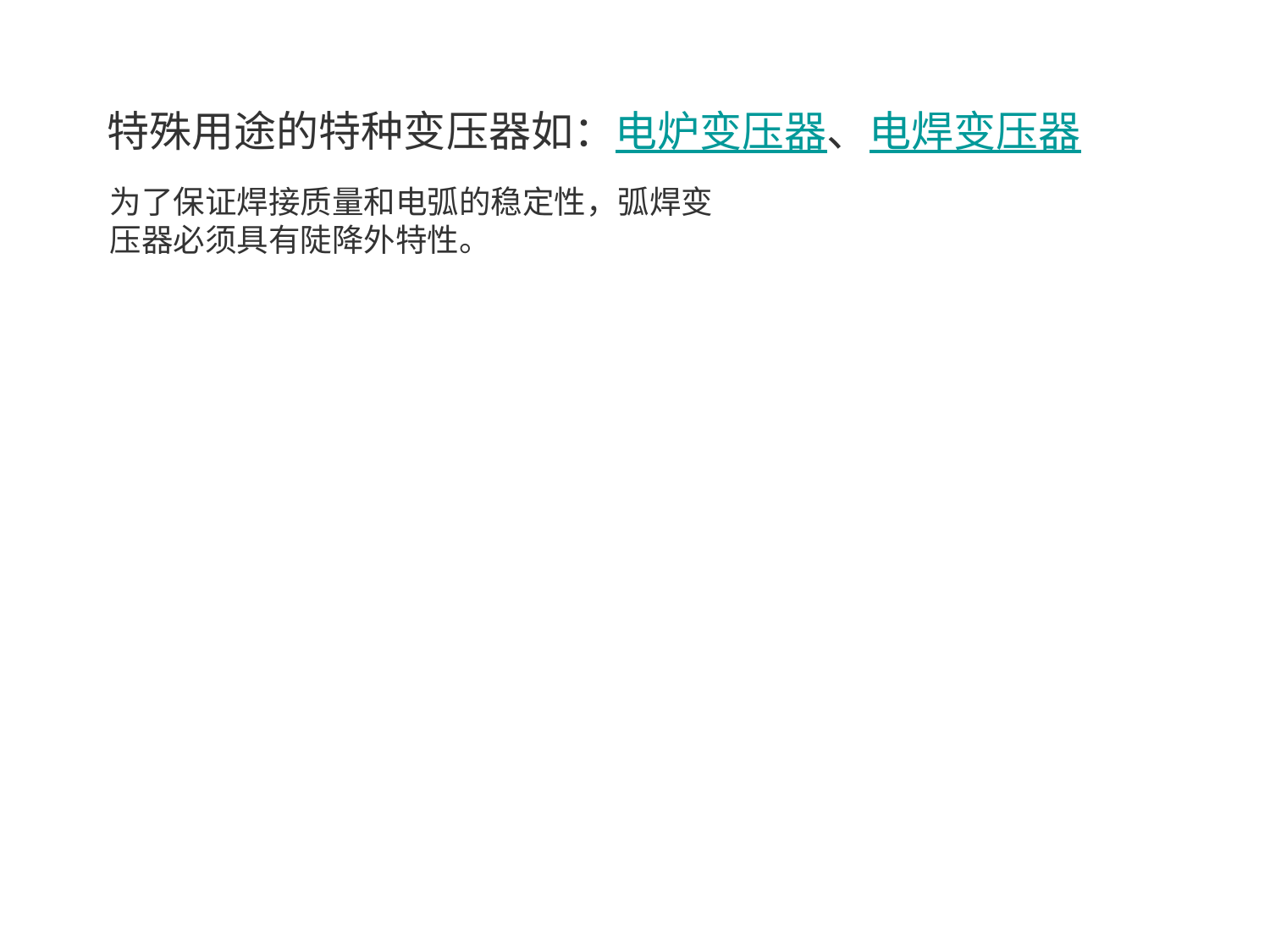

特殊用途的特种变压器如：电炉变压器、电焊变压器
为了保证焊接质量和电弧的稳定性，弧焊变压器必须具有陡降外特性。